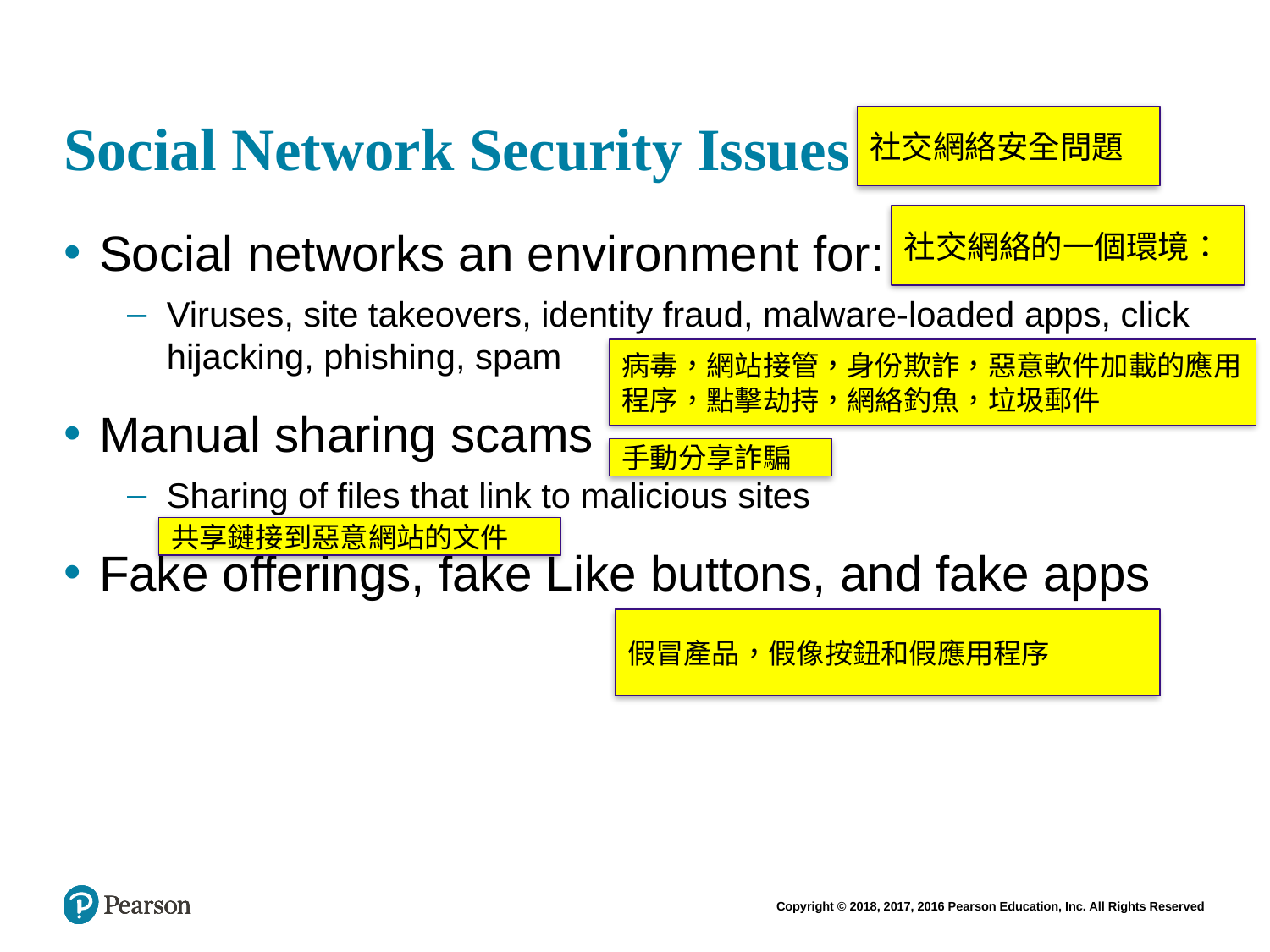

# Social Network Security Issues
社交網絡安全問題
社交網絡的一個環境：
Social networks an environment for:
Viruses, site takeovers, identity fraud, malware-loaded apps, click hijacking, phishing, spam
Manual sharing scams
Sharing of files that link to malicious sites
Fake offerings, fake Like buttons, and fake apps
病毒，網站接管，身份欺詐，惡意軟件加載的應用程序，點擊劫持，網絡釣魚，垃圾郵件
手動分享詐騙
共享鏈接到惡意網站的文件
假冒產品，假像按鈕和假應用程序